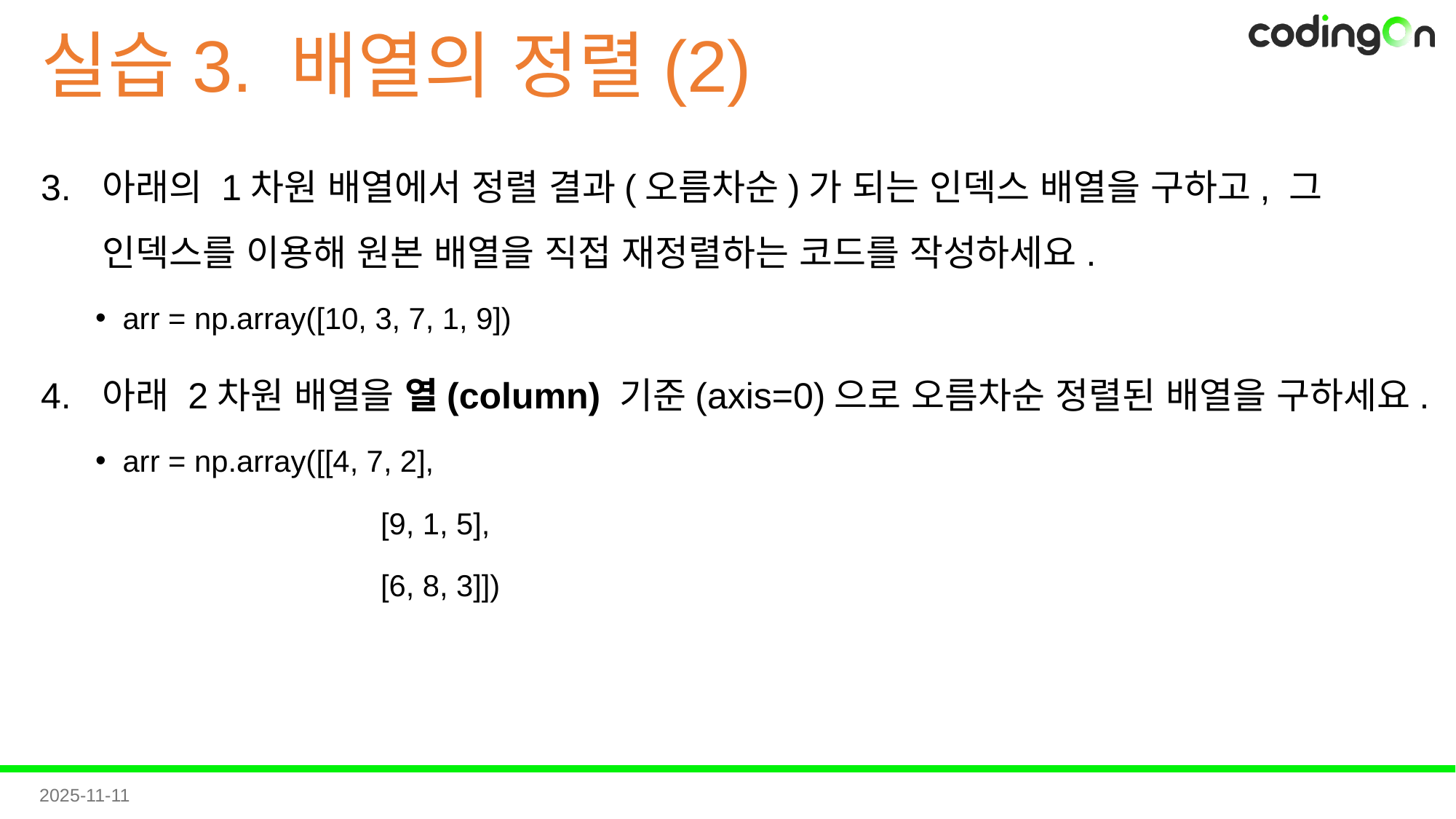

# 실습3. 배열의 정렬(2)
아래의 1차원 배열에서 정렬 결과(오름차순)가 되는 인덱스 배열을 구하고, 그 인덱스를 이용해 원본 배열을 직접 재정렬하는 코드를 작성하세요.
arr = np.array([10, 3, 7, 1, 9])
아래 2차원 배열을 열(column) 기준(axis=0)으로 오름차순 정렬된 배열을 구하세요.
arr = np.array([[4, 7, 2],
                	        [9, 1, 5],
                	        [6, 8, 3]])
2025-11-11